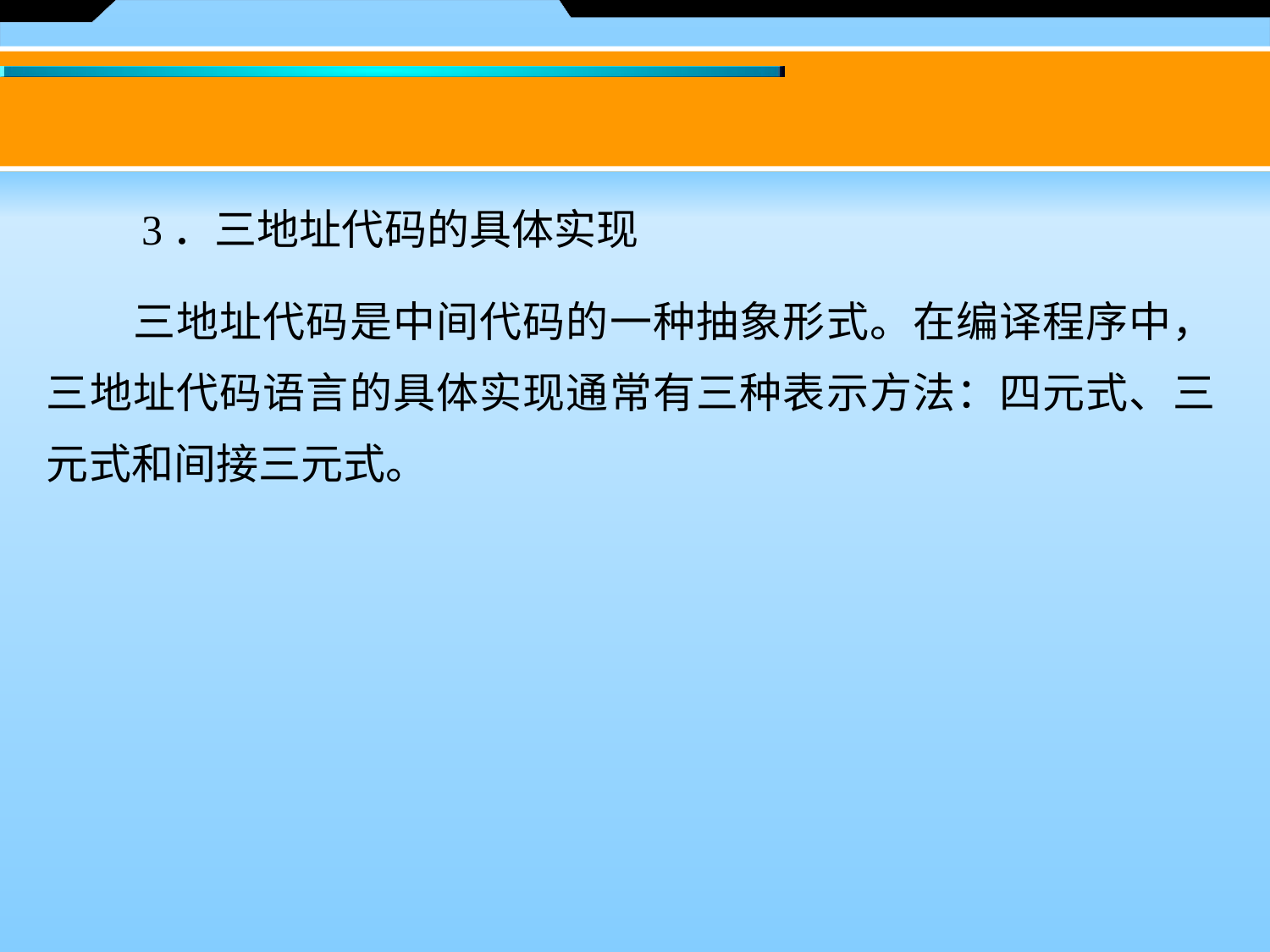

3．三地址代码的具体实现
　　三地址代码是中间代码的一种抽象形式。在编译程序中，三地址代码语言的具体实现通常有三种表示方法：四元式、三元式和间接三元式。